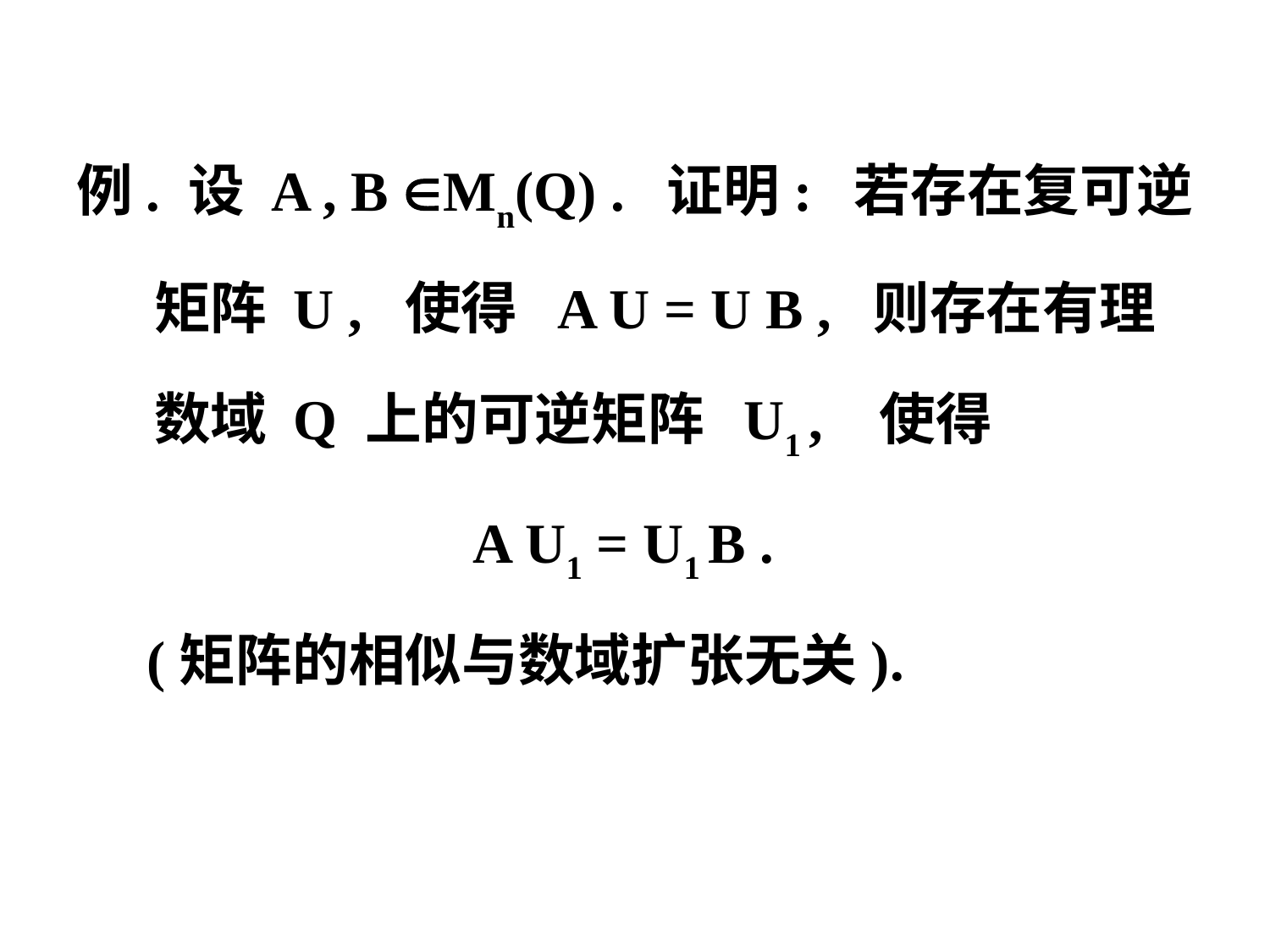

例. 设 A , B ∈Mn(Q) .  证明:  若存在复可逆
     矩阵 U ,  使得  A U = U B ,  则存在有理
     数域 Q 上的可逆矩阵  U1 ,   使得
                            A U1 = U1 B .
     (矩阵的相似与数域扩张无关).